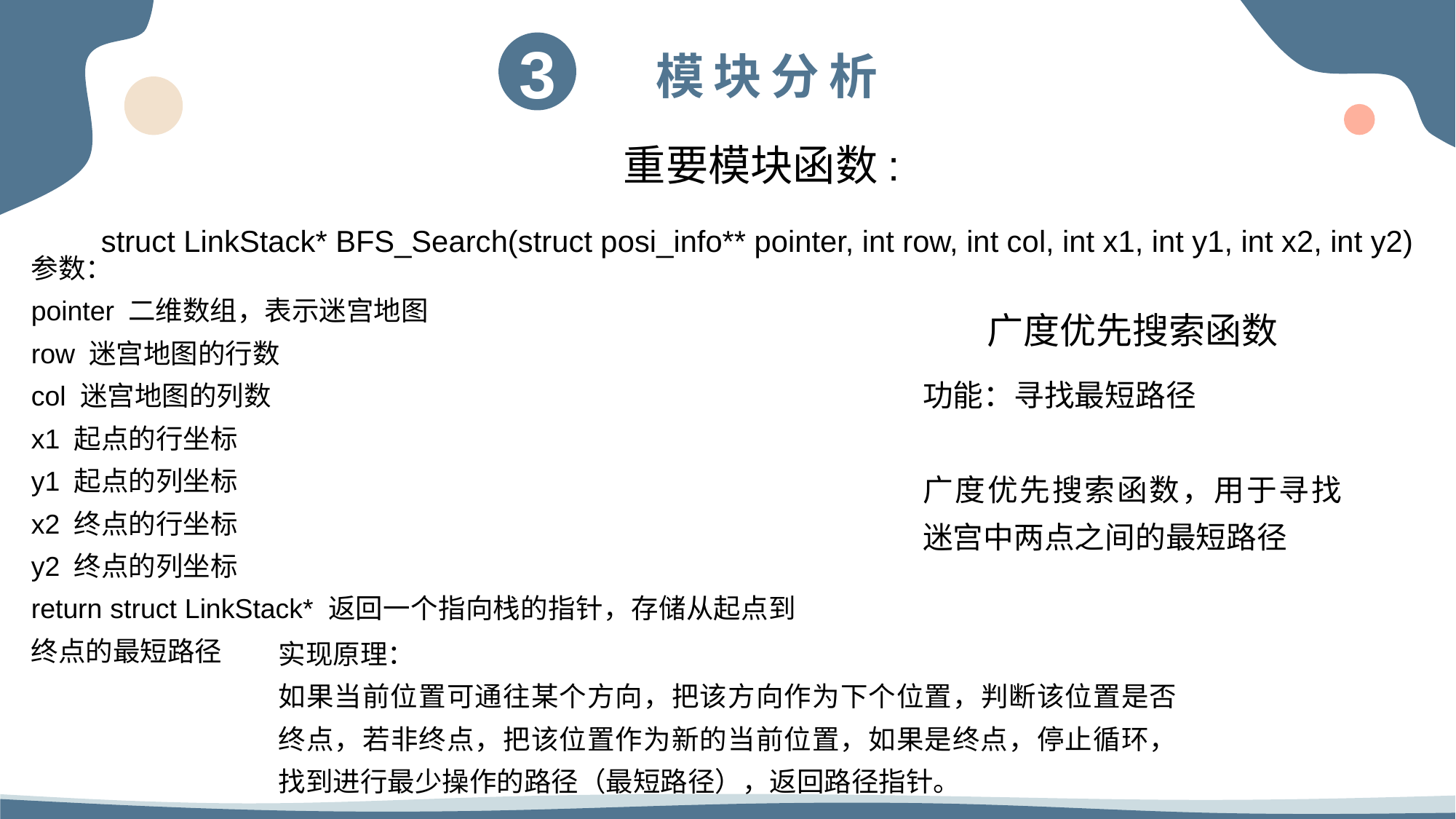

重要模块函数:
struct LinkStack* BFS_Search(struct posi_info** pointer, int row, int col, int x1, int y1, int x2, int y2)

参数：
pointer 二维数组，表示迷宫地图
row 迷宫地图的行数
col 迷宫地图的列数
x1 起点的行坐标
y1 起点的列坐标
x2 终点的行坐标
y2 终点的列坐标
return struct LinkStack* 返回一个指向栈的指针，存储从起点到终点的最短路径

广度优先搜索函数
功能：寻找最短路径

广度优先搜索函数，用于寻找迷宫中两点之间的最短路径

99%

99%
实现原理：
如果当前位置可通往某个方向，把该方向作为下个位置，判断该位置是否终点，若非终点，把该位置作为新的当前位置，如果是终点，停止循环，找到进行最少操作的路径（最短路径），返回路径指针。